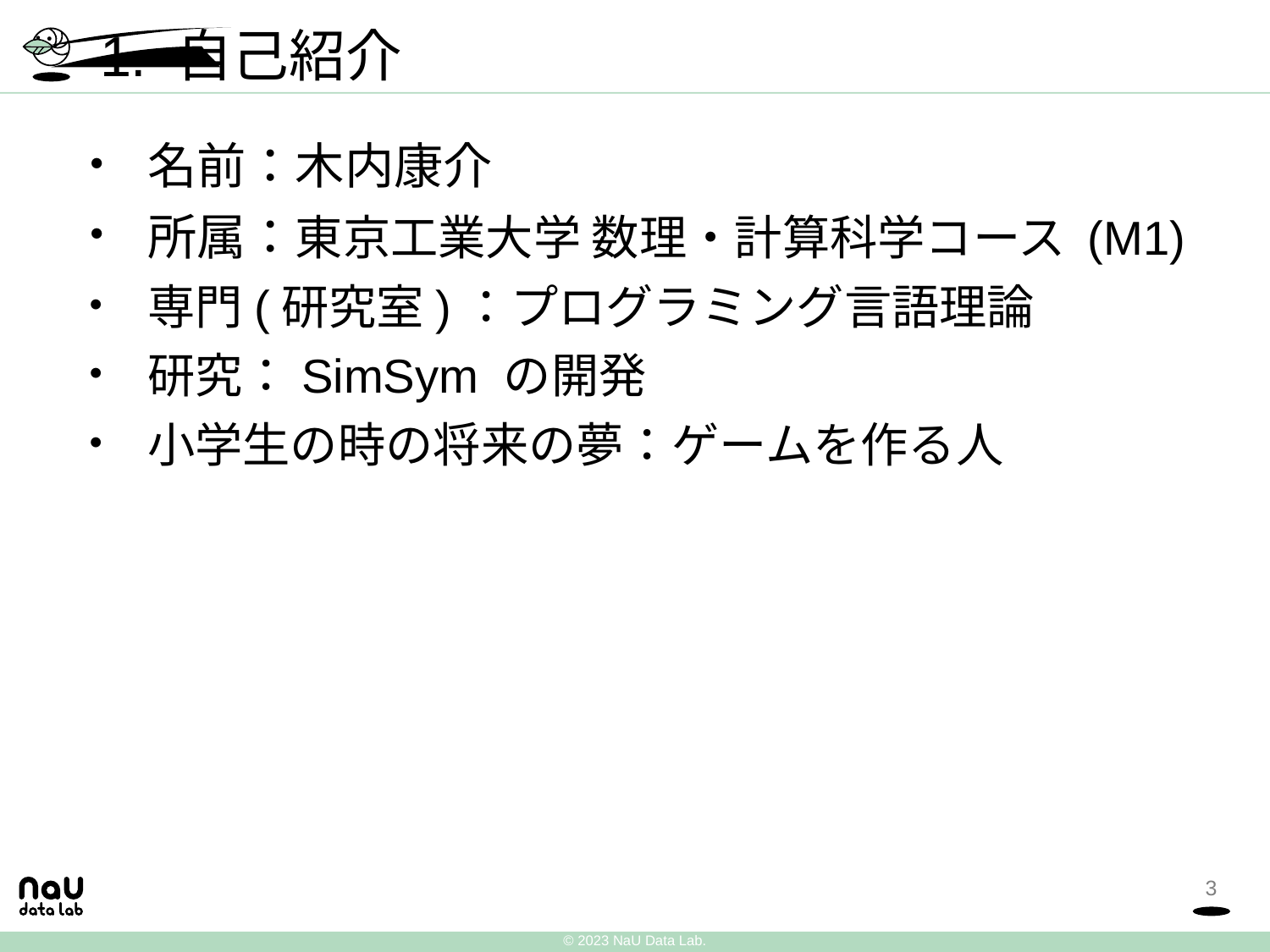

# 1. 自己紹介
名前：木内康介
所属：東京工業大学 数理・計算科学コース (M1)
専門(研究室)：プログラミング言語理論
研究：SimSym の開発
小学生の時の将来の夢：ゲームを作る人